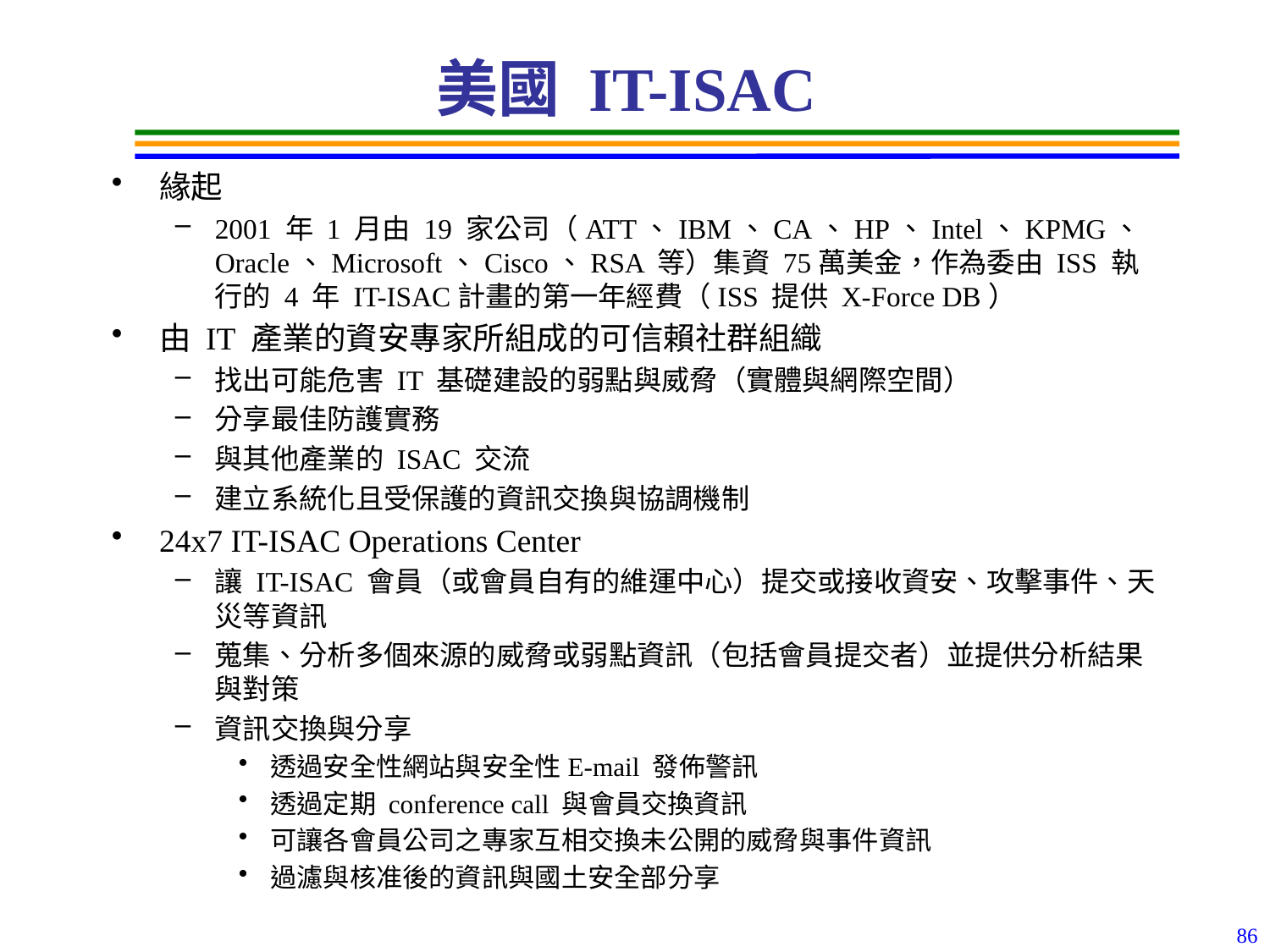

# 美國 IT-ISAC
緣起
2001 年 1 月由 19 家公司（ATT、IBM、CA、HP、Intel、KPMG、Oracle、Microsoft、Cisco、RSA 等）集資 75萬美金，作為委由 ISS 執行的 4 年 IT-ISAC計畫的第一年經費（ISS 提供 X-Force DB）
由 IT 產業的資安專家所組成的可信賴社群組織
找出可能危害 IT 基礎建設的弱點與威脅（實體與網際空間）
分享最佳防護實務
與其他產業的 ISAC 交流
建立系統化且受保護的資訊交換與協調機制
24x7 IT-ISAC Operations Center
讓 IT-ISAC 會員（或會員自有的維運中心）提交或接收資安、攻擊事件、天災等資訊
蒐集、分析多個來源的威脅或弱點資訊（包括會員提交者）並提供分析結果與對策
資訊交換與分享
透過安全性網站與安全性E-mail 發佈警訊
透過定期 conference call 與會員交換資訊
可讓各會員公司之專家互相交換未公開的威脅與事件資訊
過濾與核准後的資訊與國土安全部分享
86